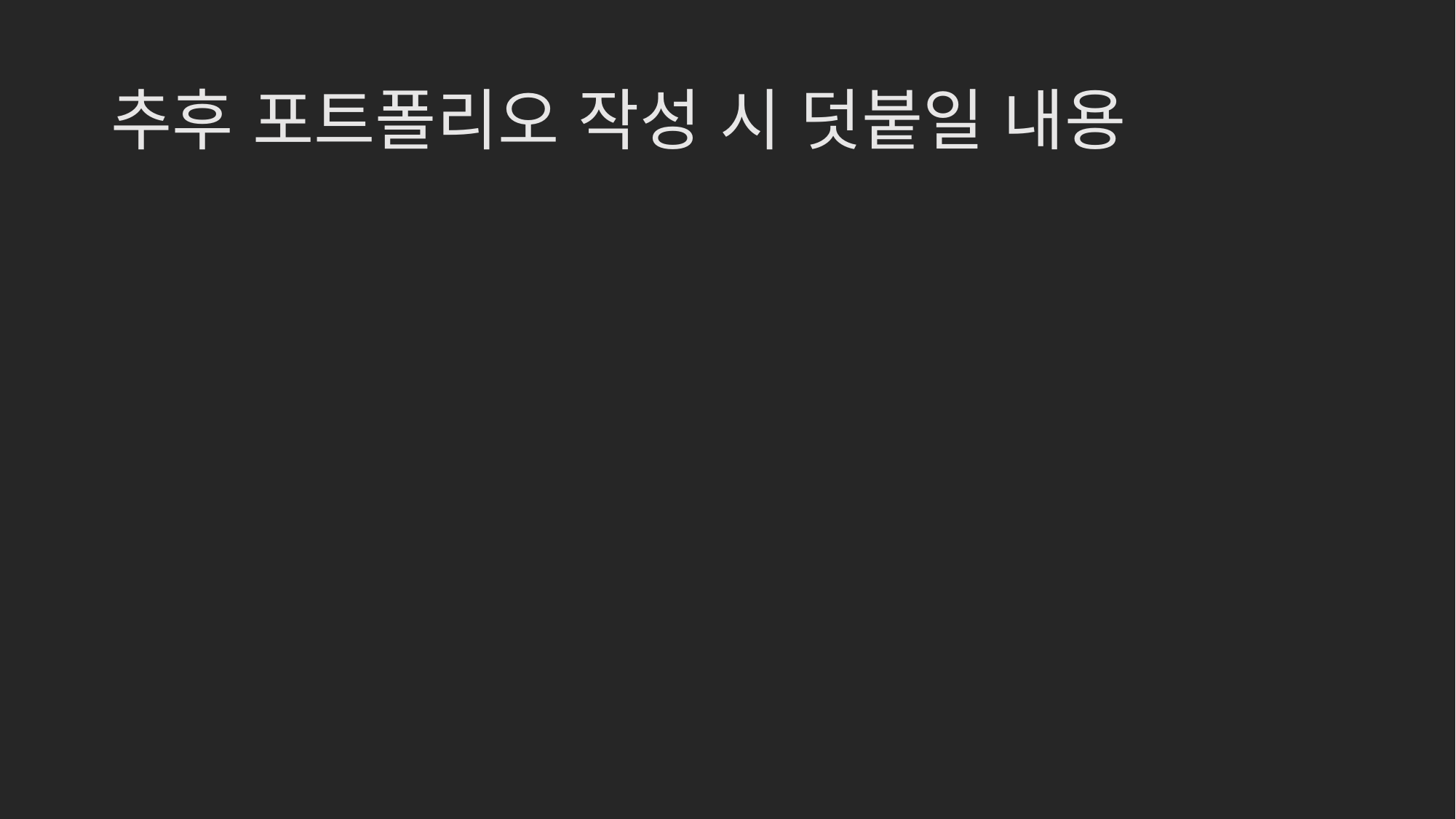

# 추후 포트폴리오 작성 시 덧붙일 내용